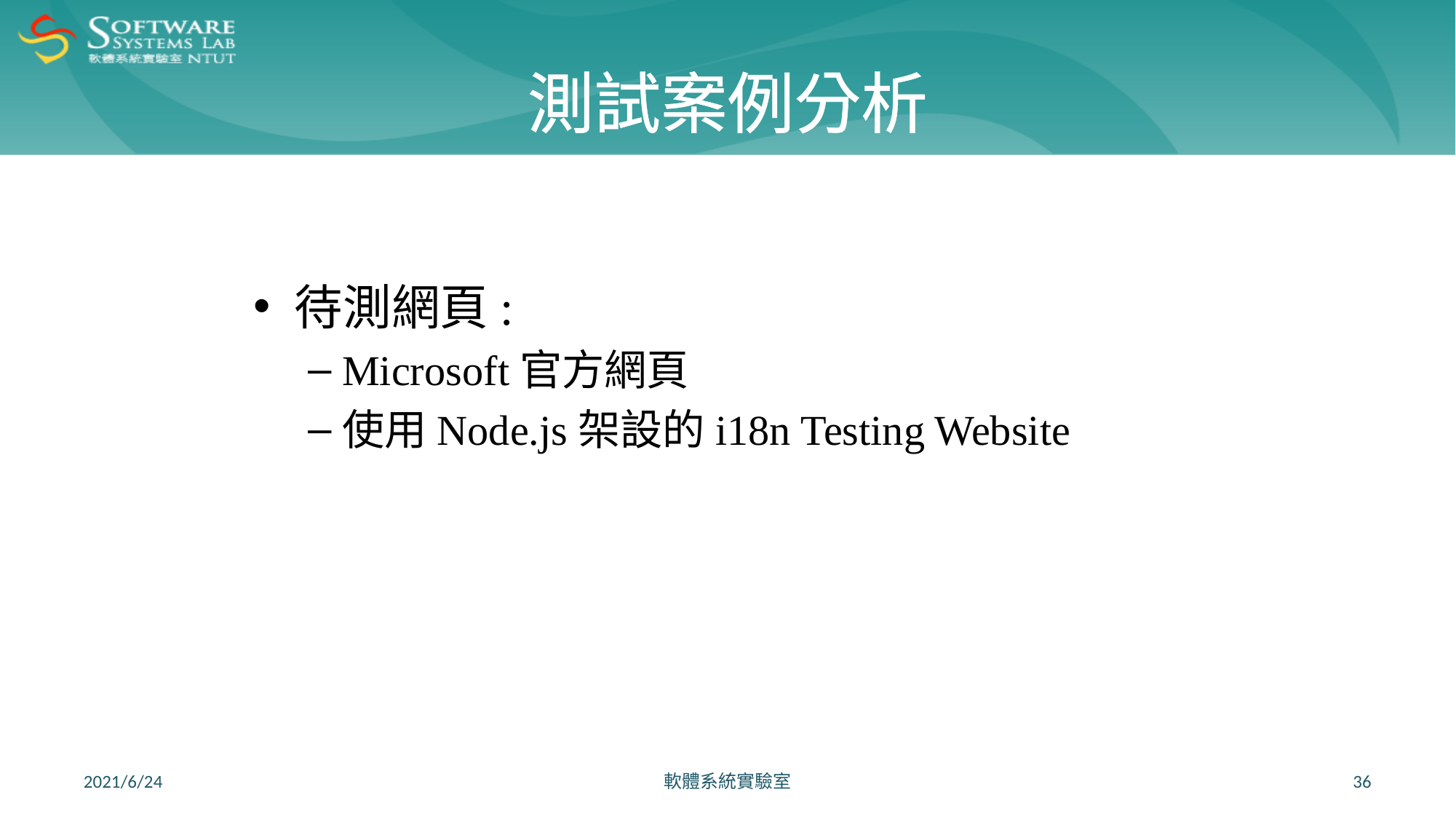

# 測試案例分析
待測網頁:
Microsoft官方網頁
使用Node.js架設的i18n Testing Website
2021/6/24
軟體系統實驗室
36